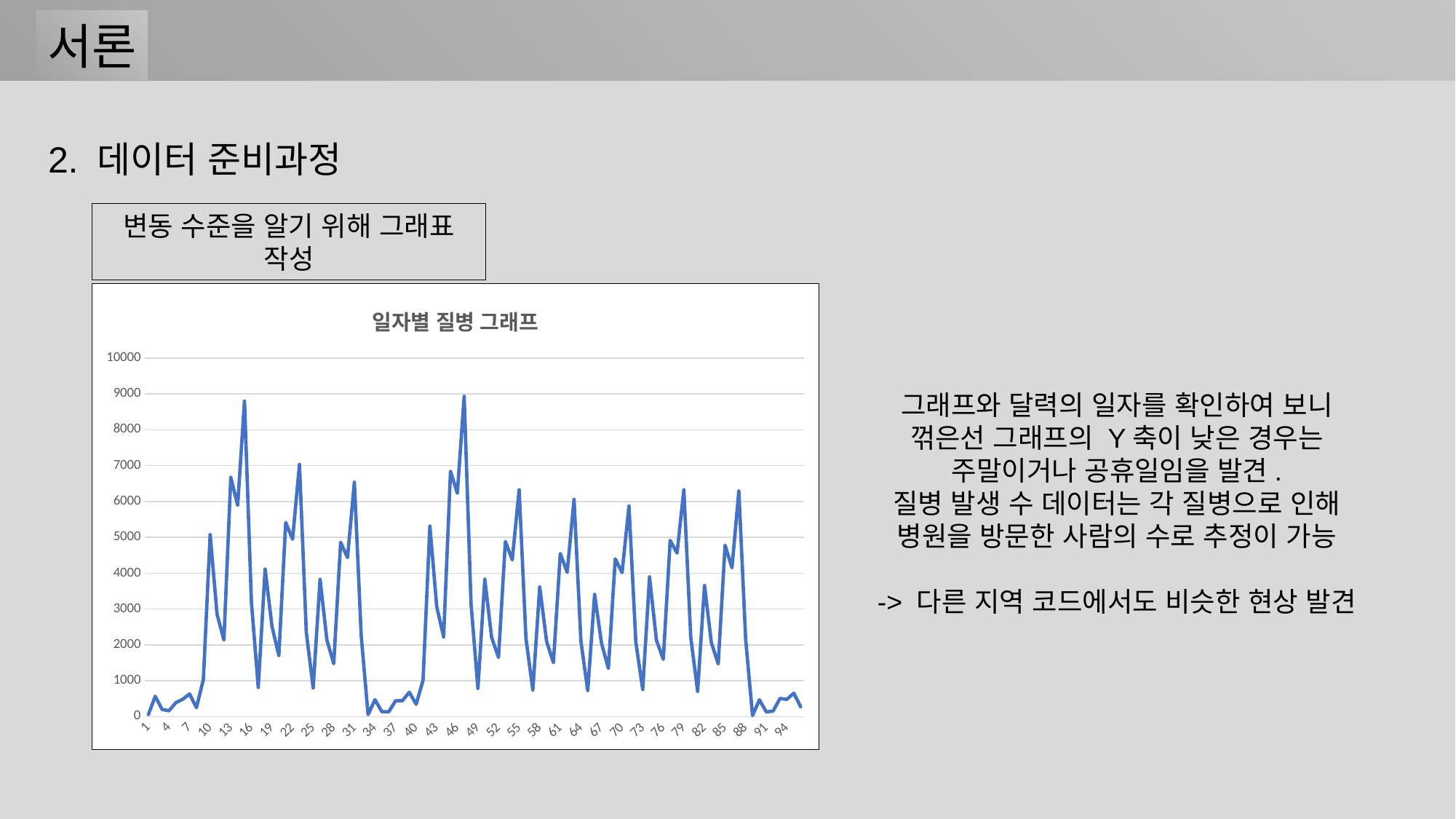

서론
2. 데이터 준비과정
변동 수준을 알기 위해 그래표 작성

### Chart: 일자별 질병 그래프

| Category | 질병 |
|---|---|
그래프와 달력의 일자를 확인하여 보니
꺾은선 그래프의 Y축이 낮은 경우는
주말이거나 공휴일임을 발견.
질병 발생 수 데이터는 각 질병으로 인해
병원을 방문한 사람의 수로 추정이 가능

-> 다른 지역 코드에서도 비슷한 현상 발견